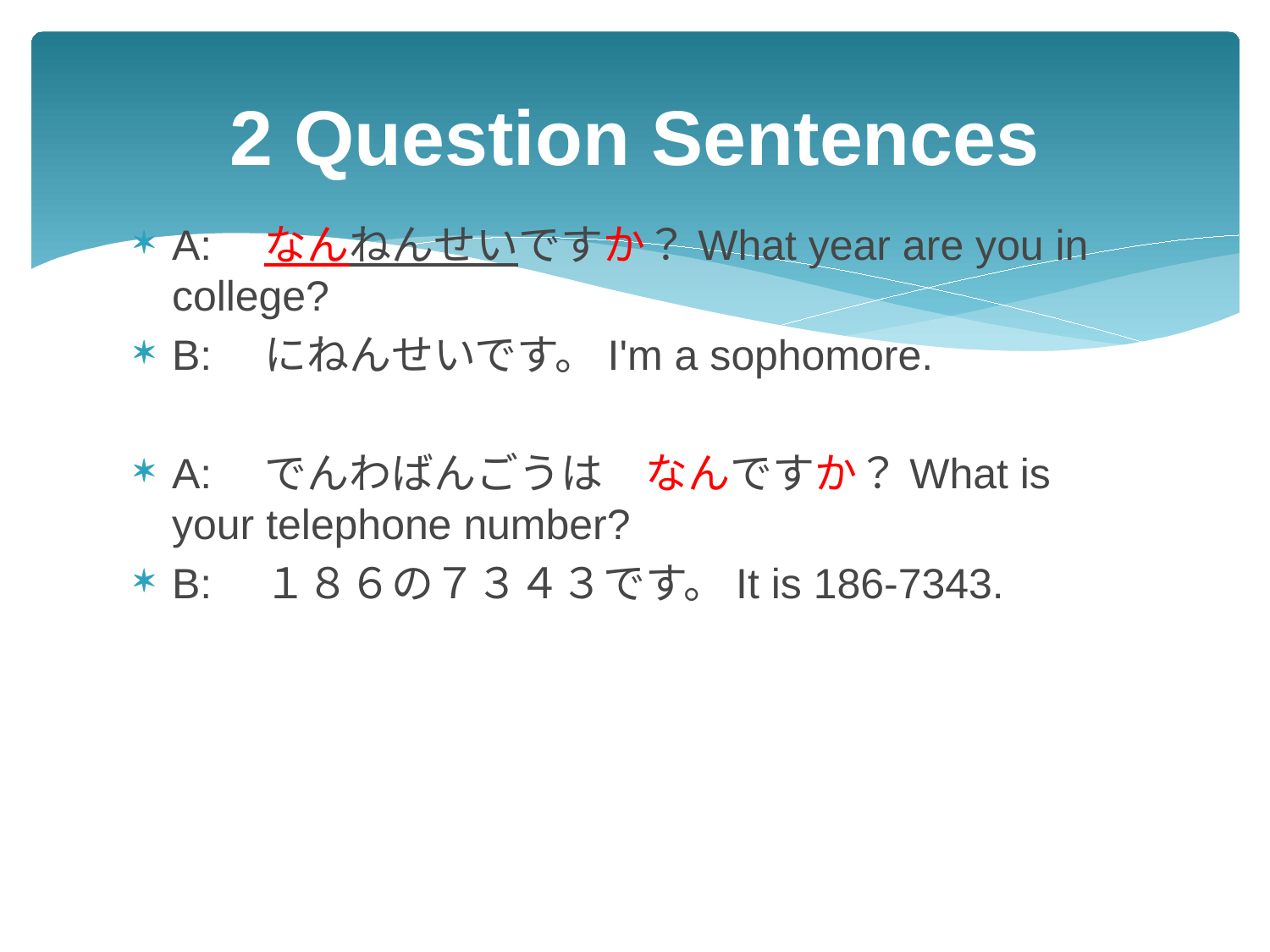

# 2 Question Sentences
A:　なんねんせいですか？What year are you in college?
B:　にねんせいです。I'm a sophomore.

A:　でんわばんごうは　なんですか？What is your telephone number?
B:　１８６の７３４３です。It is 186-7343.